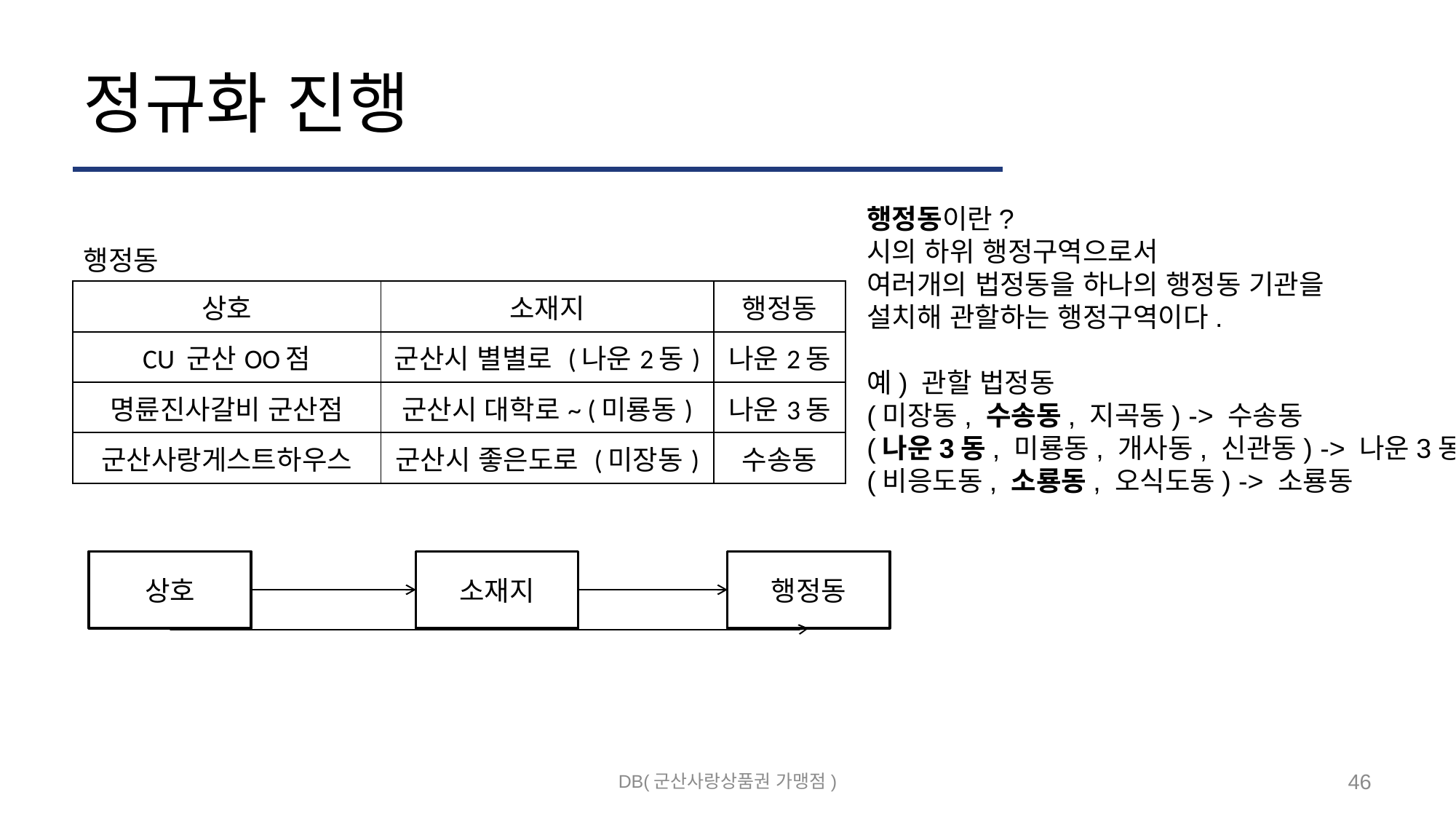

# 정규화 진행
행정동이란?
시의 하위 행정구역으로서
여러개의 법정동을 하나의 행정동 기관을
설치해 관할하는 행정구역이다.

예) 관할 법정동
(미장동, 수송동, 지곡동) -> 수송동
(나운3동, 미룡동, 개사동, 신관동) -> 나운3동
(비응도동, 소룡동, 오식도동) -> 소룡동
행정동
| 상호 | 소재지 | 행정동 |
| --- | --- | --- |
| CU 군산OO점 | 군산시 별별로 (나운2동) | 나운2동 |
| 명륜진사갈비 군산점 | 군산시 대학로~ (미룡동) | 나운3동 |
| 군산사랑게스트하우스 | 군산시 좋은도로 (미장동) | 수송동 |
상호
소재지
행정동
DB(군산사랑상품권 가맹점)
46